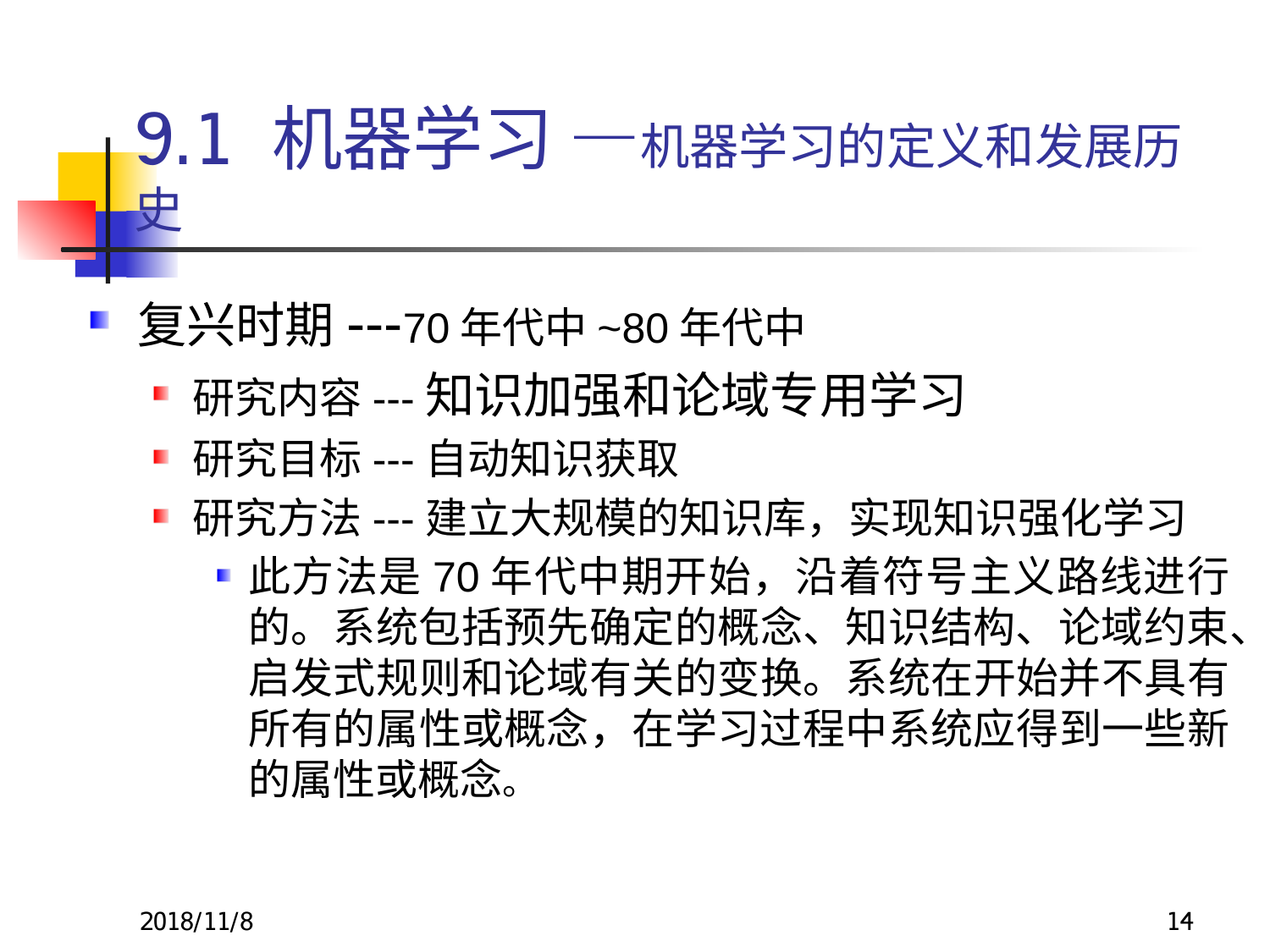

# 9.1 机器学习 —机器学习的定义和发展历史
复兴时期---70年代中~80年代中
研究内容---知识加强和论域专用学习
研究目标---自动知识获取
研究方法---建立大规模的知识库，实现知识强化学习
此方法是70年代中期开始，沿着符号主义路线进行的。系统包括预先确定的概念、知识结构、论域约束、启发式规则和论域有关的变换。系统在开始并不具有所有的属性或概念，在学习过程中系统应得到一些新的属性或概念。
2018/11/8
14